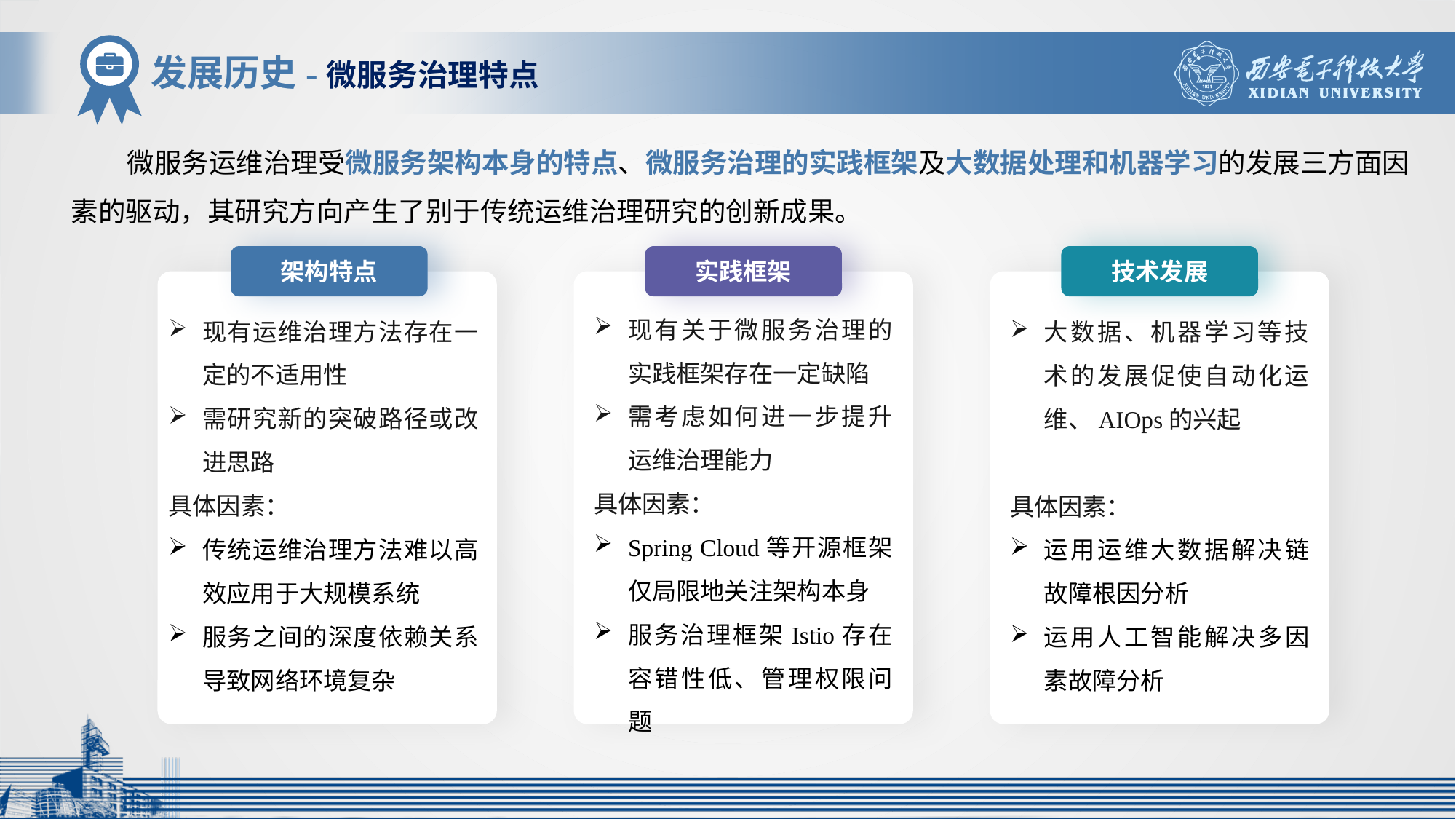

发展历史-微服务治理特点

        微服务运维治理受微服务架构本身的特点、微服务治理的实践框架及大数据处理和机器学习的发展三方面因素的驱动，其研究方向产生了别于传统运维治理研究的创新成果。
架构特点
实践框架
技术发展

现有关于微服务治理的实践框架存在一定缺陷
需考虑如何进一步提升运维治理能力
具体因素：
Spring Cloud等开源框架仅局限地关注架构本身
服务治理框架Istio存在容错性低、管理权限问题
现有运维治理方法存在一定的不适用性
需研究新的突破路径或改进思路
具体因素：
传统运维治理方法难以高效应用于大规模系统
服务之间的深度依赖关系导致网络环境复杂
大数据、机器学习等技术的发展促使自动化运维、AIOps的兴起

具体因素：
运用运维大数据解决链故障根因分析
运用人工智能解决多因素故障分析